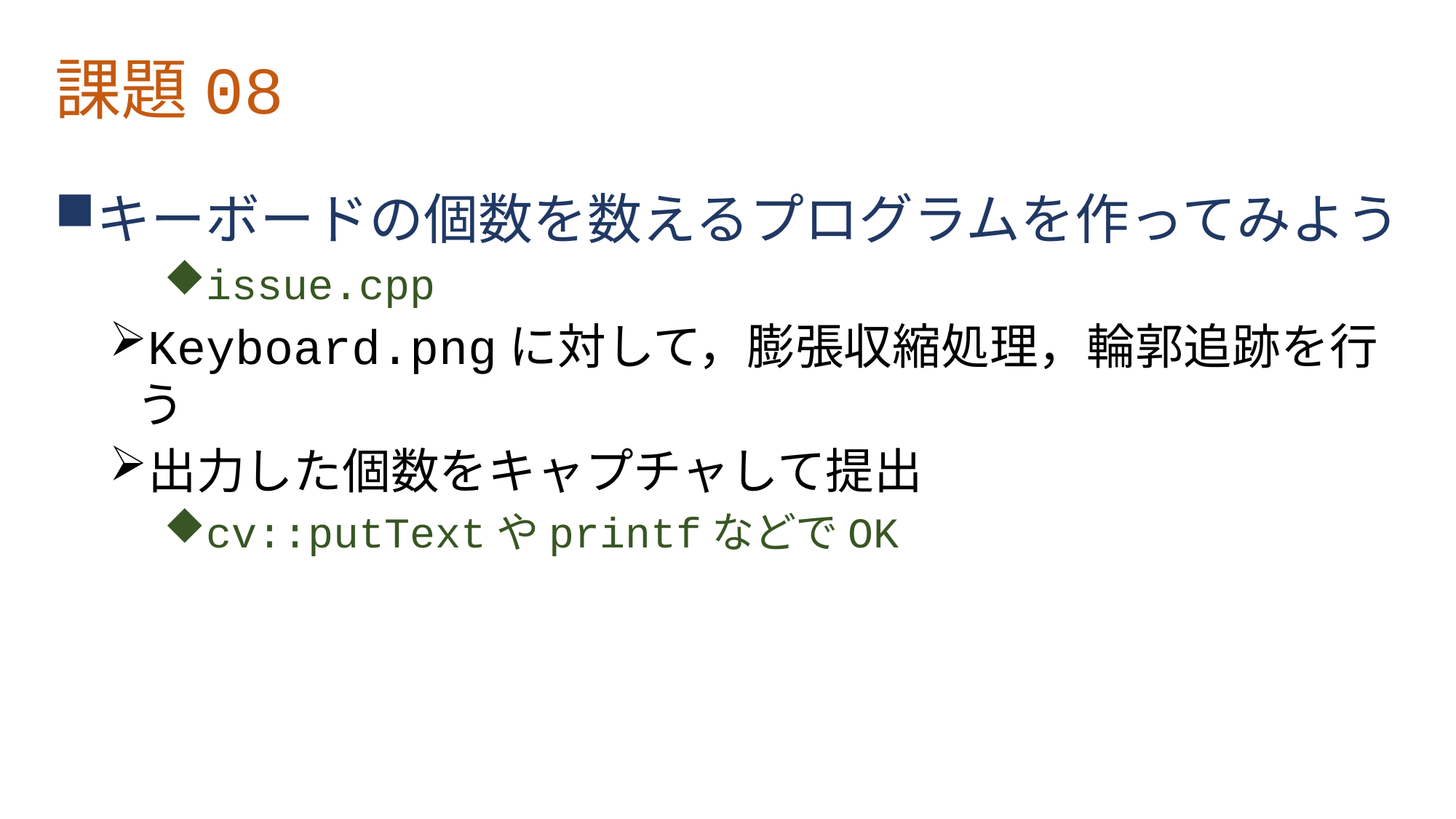

# 課題08
キーボードの個数を数えるプログラムを作ってみよう
issue.cpp
Keyboard.pngに対して，膨張収縮処理，輪郭追跡を行う
出力した個数をキャプチャして提出
cv::putTextやprintfなどでOK